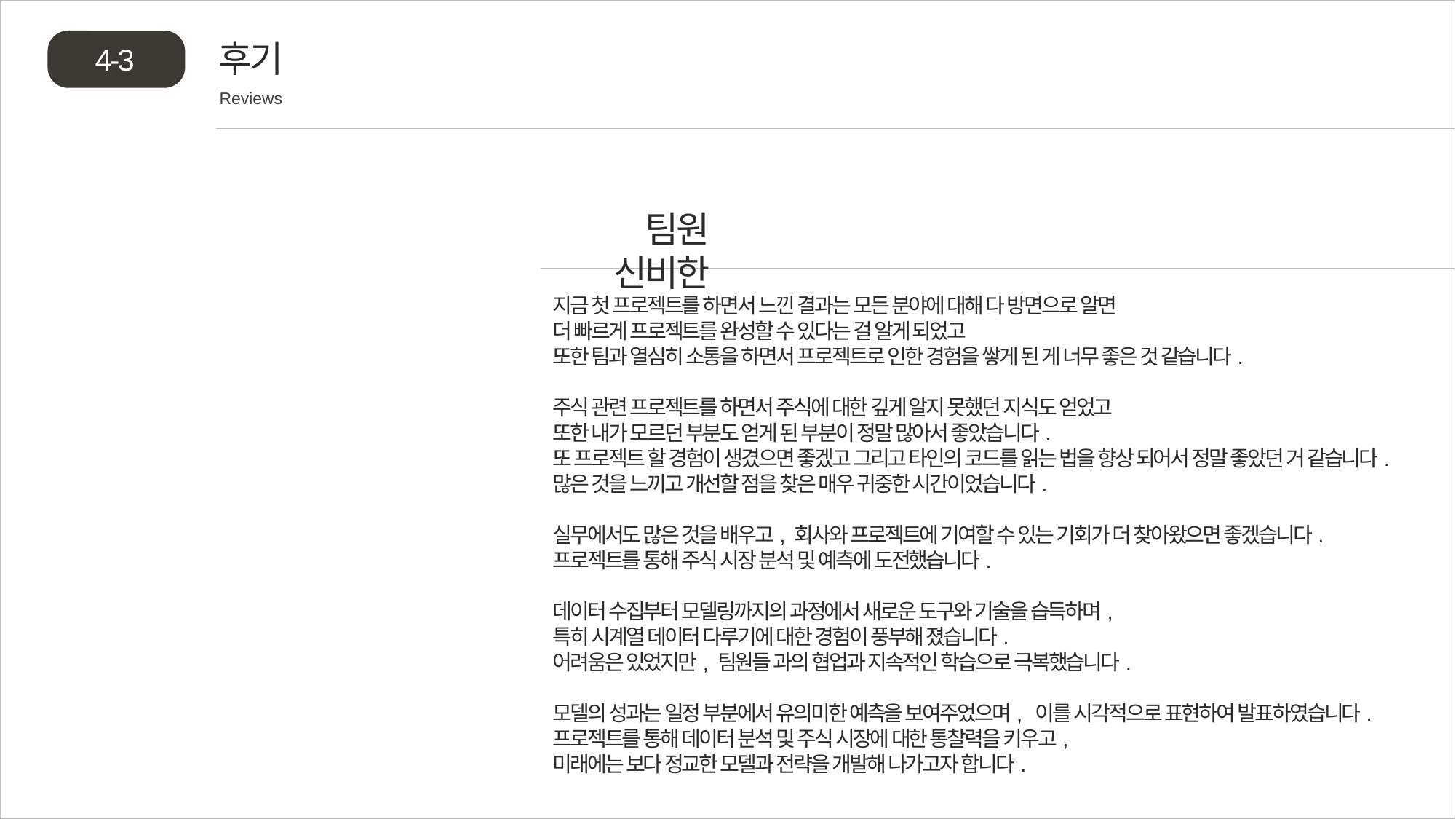

후기
4-3
Reviews
팀원 신비한
지금 첫 프로젝트를 하면서 느낀 결과는 모든 분야에 대해 다 방면으로 알면
더 빠르게 프로젝트를 완성할 수 있다는 걸 알게 되었고
또한 팀과 열심히 소통을 하면서 프로젝트로 인한 경험을 쌓게 된 게 너무 좋은 것 같습니다.

주식 관련 프로젝트를 하면서 주식에 대한 깊게 알지 못했던 지식도 얻었고
또한 내가 모르던 부분도 얻게 된 부분이 정말 많아서 좋았습니다.
또 프로젝트 할 경험이 생겼으면 좋겠고 그리고 타인의 코드를 읽는 법을 향상 되어서 정말 좋았던 거 같습니다.
많은 것을 느끼고 개선할 점을 찾은 매우 귀중한 시간이었습니다.

실무에서도 많은 것을 배우고, 회사와 프로젝트에 기여할 수 있는 기회가 더 찾아왔으면 좋겠습니다.
프로젝트를 통해 주식 시장 분석 및 예측에 도전했습니다.

데이터 수집부터 모델링까지의 과정에서 새로운 도구와 기술을 습득하며,
특히 시계열 데이터 다루기에 대한 경험이 풍부해 졌습니다.
어려움은 있었지만, 팀원들 과의 협업과 지속적인 학습으로 극복했습니다.

모델의 성과는 일정 부분에서 유의미한 예측을 보여주었으며,  이를 시각적으로 표현하여 발표하였습니다.
프로젝트를 통해 데이터 분석 및 주식 시장에 대한 통찰력을 키우고,
미래에는 보다 정교한 모델과 전략을 개발해 나가고자 합니다.